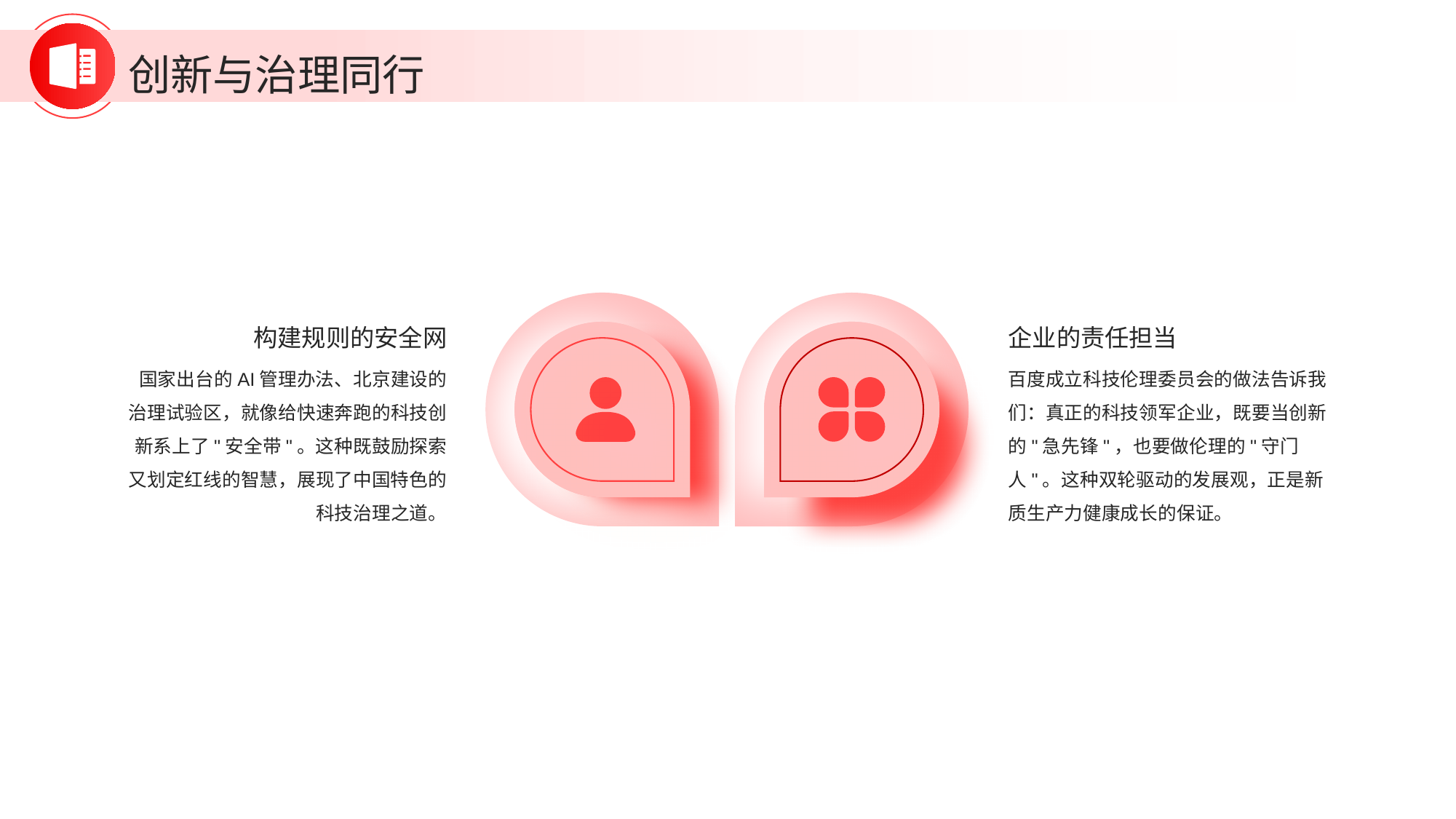

创新与治理同行

构建规则的安全网
企业的责任担当

国家出台的AI管理办法、北京建设的治理试验区，就像给快速奔跑的科技创新系上了"安全带"。这种既鼓励探索又划定红线的智慧，展现了中国特色的科技治理之道。
百度成立科技伦理委员会的做法告诉我们：真正的科技领军企业，既要当创新的"急先锋"，也要做伦理的"守门人"。这种双轮驱动的发展观，正是新质生产力健康成长的保证。